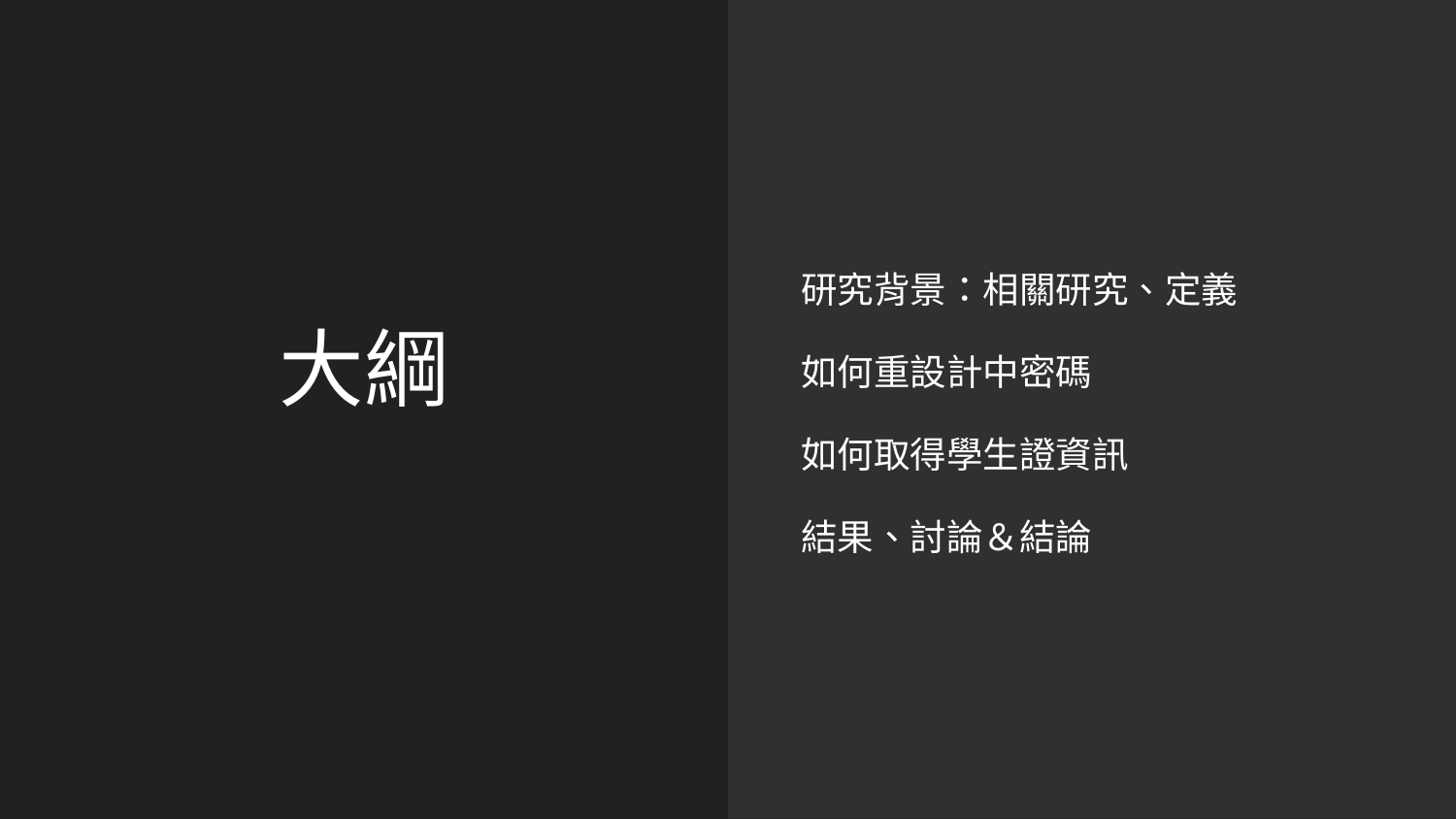

研究背景：相關研究、定義
如何重設計中密碼
如何取得學生證資訊
結果、討論＆結論
# 大綱